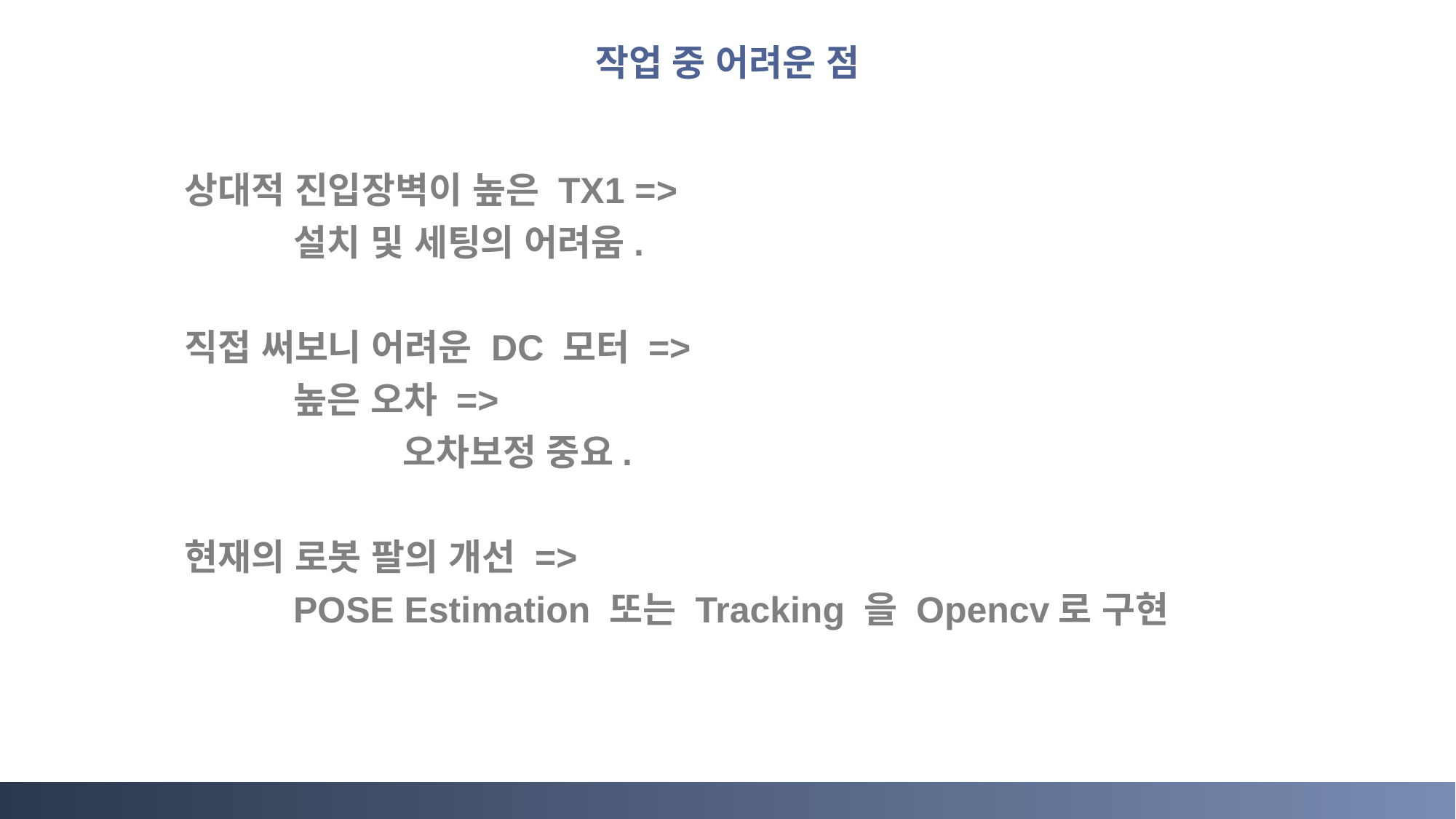

작업 중 어려운 점
상대적 진입장벽이 높은 TX1 =>
	설치 및 세팅의 어려움.

직접 써보니 어려운 DC 모터 =>
	높은 오차 =>
		오차보정 중요.

현재의 로봇 팔의 개선 =>
	POSE Estimation 또는 Tracking 을 Opencv로 구현